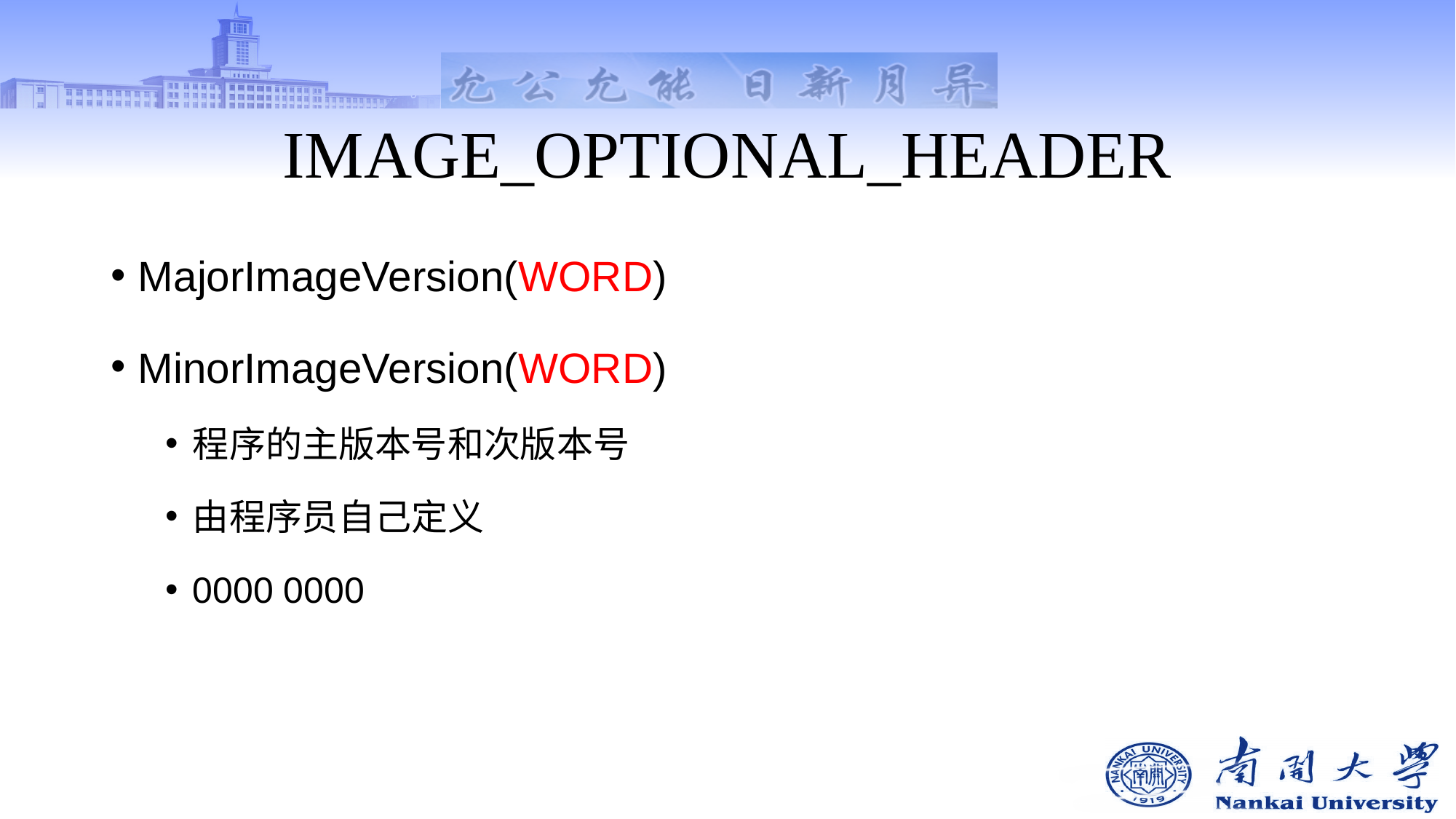

# IMAGE_OPTIONAL_HEADER
MajorImageVersion(WORD)
MinorImageVersion(WORD)
程序的主版本号和次版本号
由程序员自己定义
0000 0000